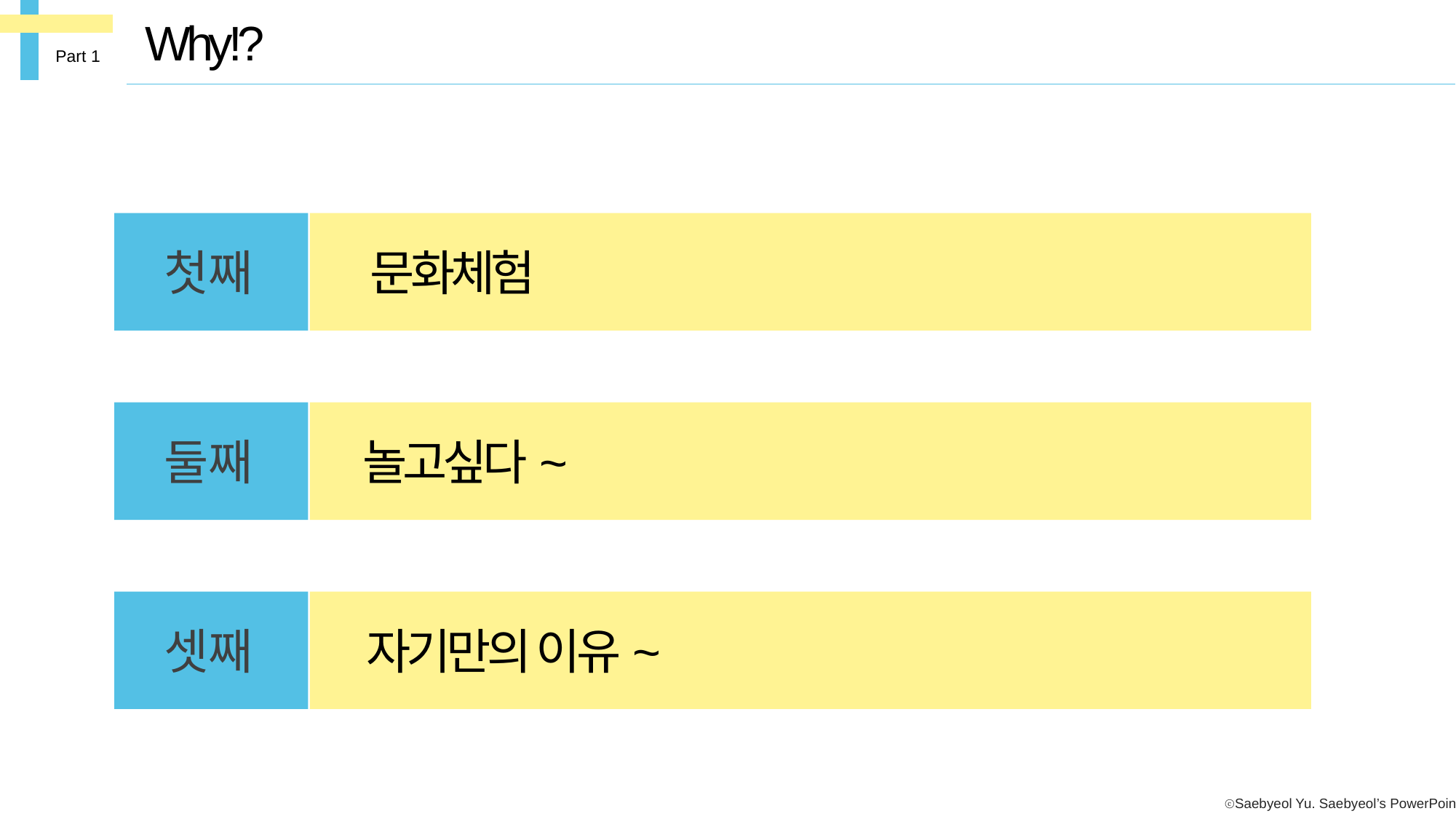

Why!?
Part 1

첫째
문화체험

둘째
놀고싶다~

셋째
자기만의 이유~